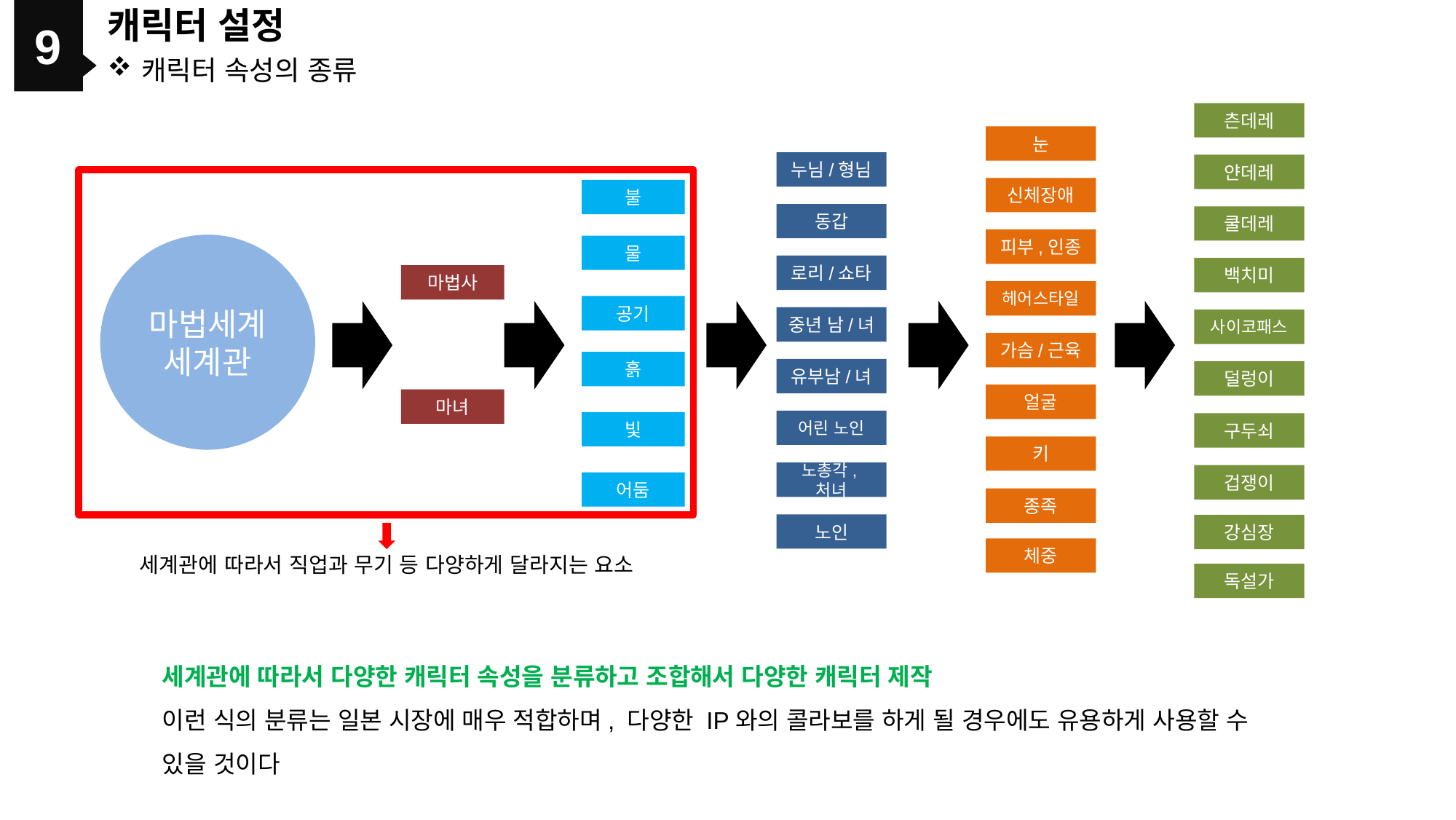

9
캐릭터 설정
캐릭터 속성의 종류
츤데레
눈
누님/형님
얀데레

신체장애
불
동갑
쿨데레
피부,인종
마법세계
세계관
물
로리/쇼타
백치미
마법사
헤어스타일
공기

중년 남/녀
사이코패스
가슴/근육
흙
유부남/녀
덜렁이
얼굴
마녀
어린 노인
빛
구두쇠
키
노총각,처녀
겁쟁이
어둠
종족
노인
강심장

체중
세계관에 따라서 직업과 무기 등 다양하게 달라지는 요소
독설가
세계관에 따라서 다양한 캐릭터 속성을 분류하고 조합해서 다양한 캐릭터 제작
이런 식의 분류는 일본 시장에 매우 적합하며, 다양한 IP와의 콜라보를 하게 될 경우에도 유용하게 사용할 수 있을 것이다